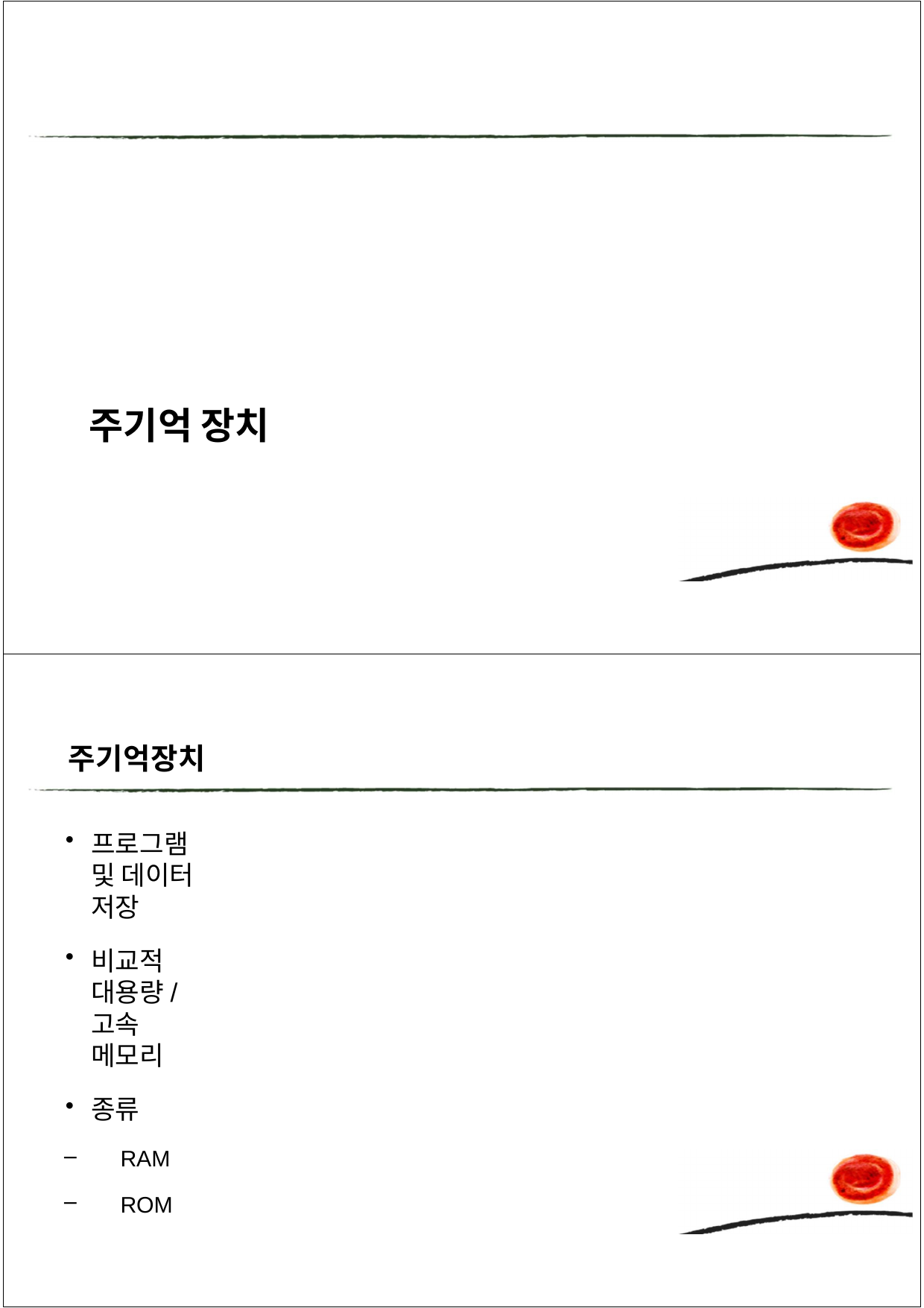

# 주기억 장치

주기억장치

프로그램 및 데이터 저장
비교적 대용량/고속 메모리
종류
RAM
ROM